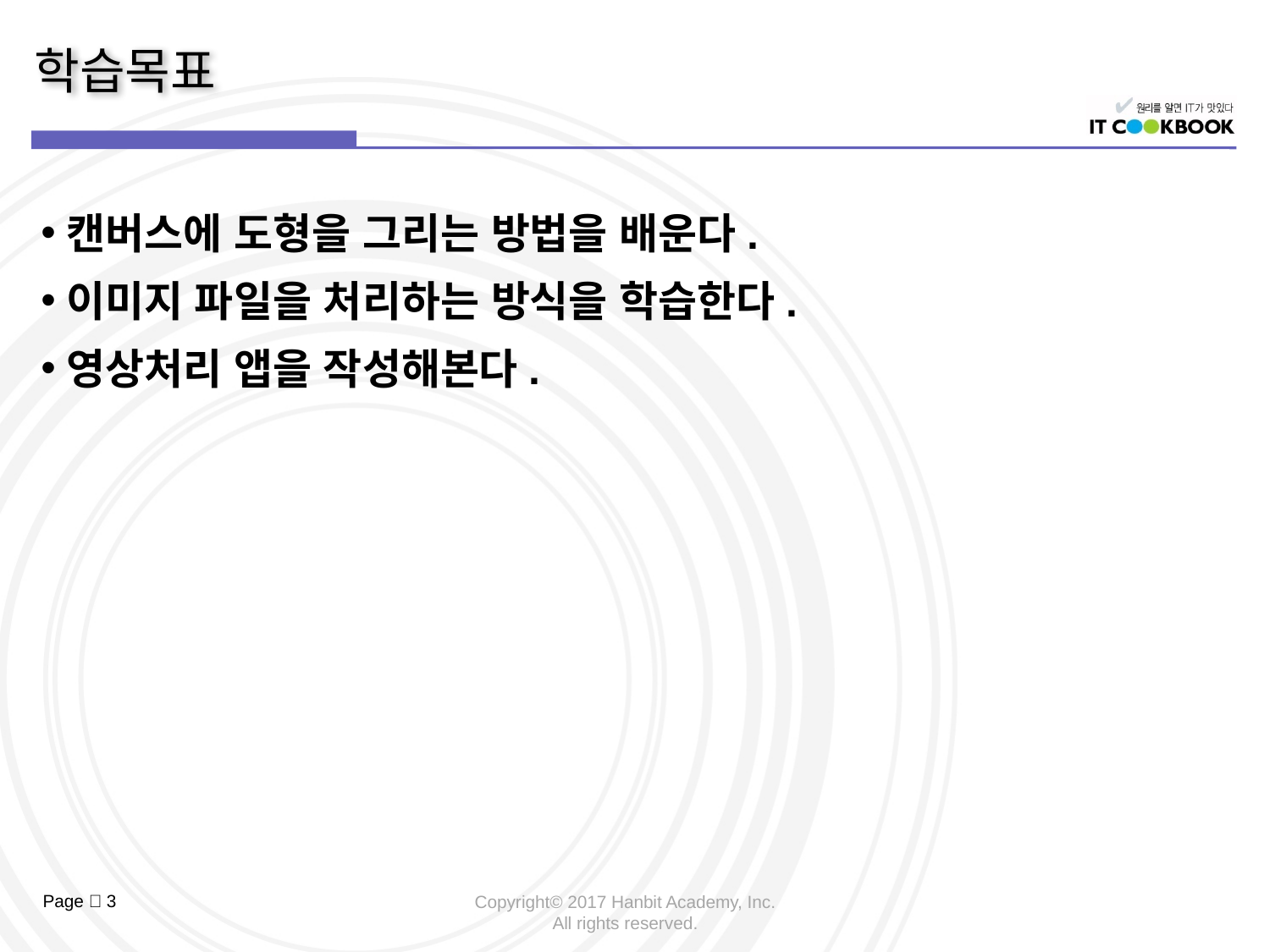

캔버스에 도형을 그리는 방법을 배운다.
이미지 파일을 처리하는 방식을 학습한다.
영상처리 앱을 작성해본다.